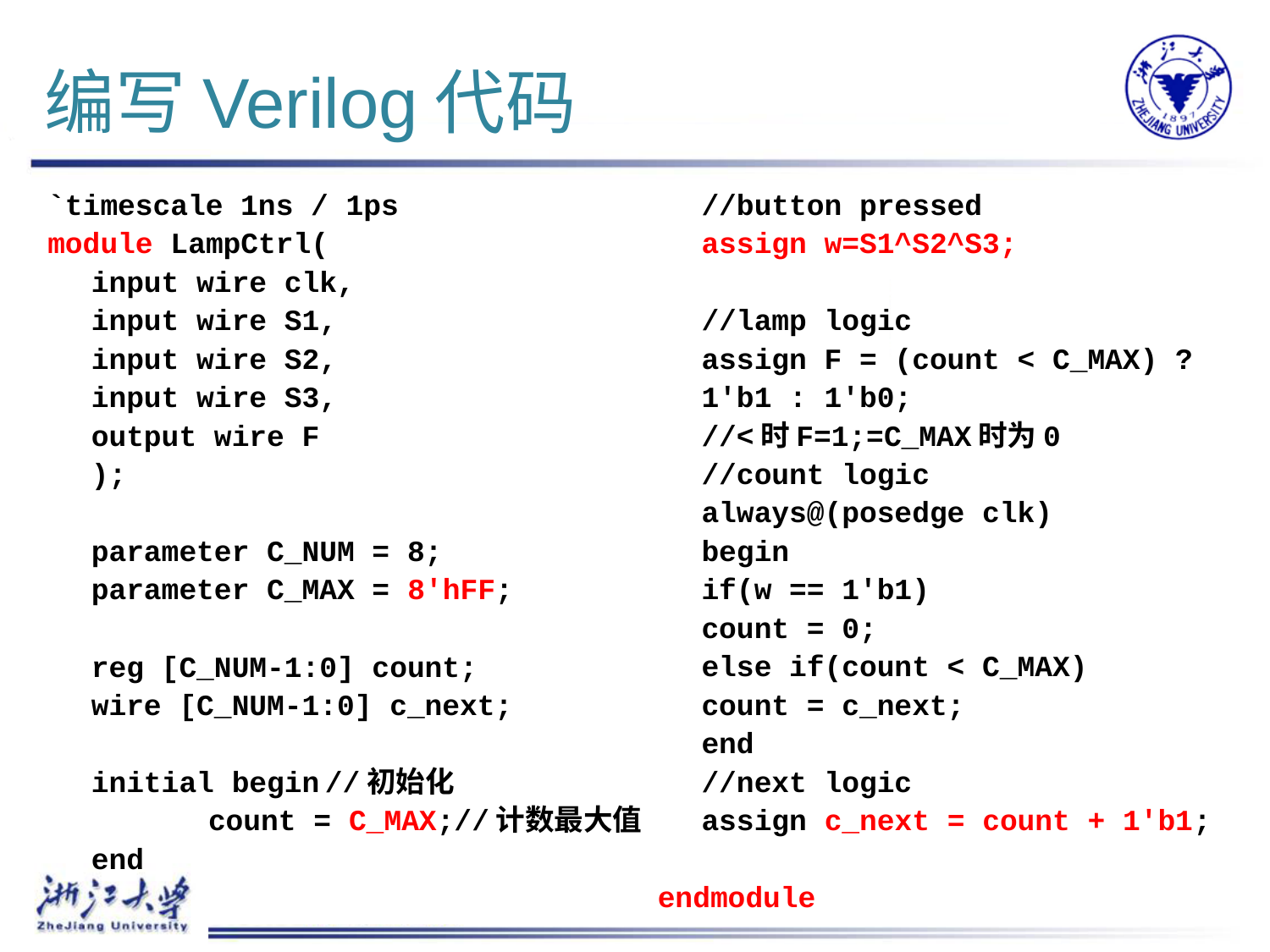

# 编写Verilog代码
`timescale 1ns / 1ps
module LampCtrl(
 	input wire clk,
	input wire S1,
	input wire S2,
	input wire S3,
	output wire F
	);

	parameter C_NUM = 8;
	parameter C_MAX = 8'hFF;

	reg [C_NUM-1:0] count;
	wire [C_NUM-1:0] c_next;

	initial begin	//初始化
   	count = C_MAX;//计数最大值
	end
	//button pressed
	assign w=S1^S2^S3;

	//lamp logic
	assign F = (count < C_MAX) ? 1'b1 : 1'b0;
	//<时F=1;=C_MAX时为0
	//count logic
	always@(posedge clk)
	begin
		if(w == 1'b1)
			count = 0;
		else if(count < C_MAX)
			count = c_next;
	end
	//next logic
	assign c_next = count + 1'b1;

endmodule